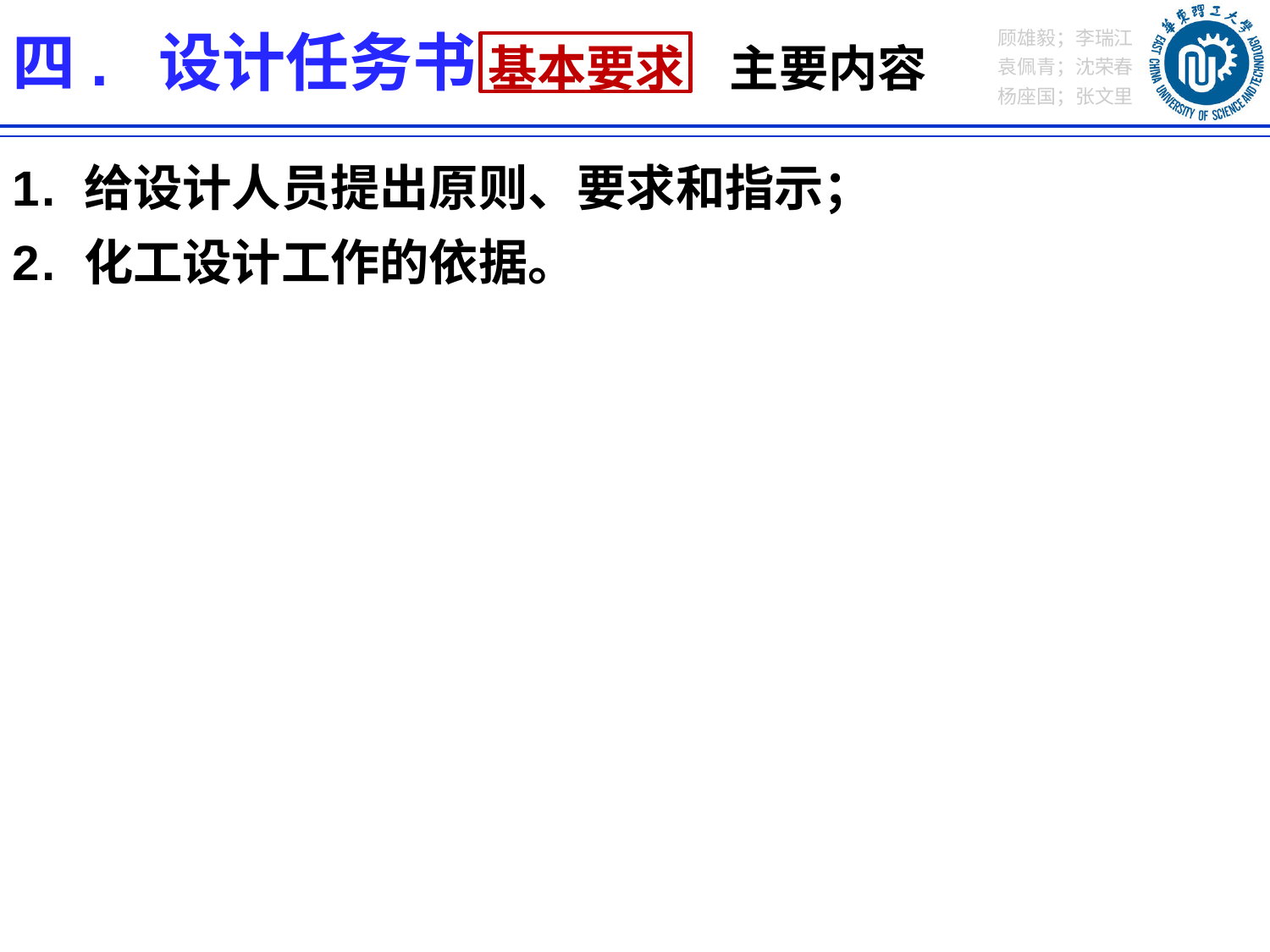

四.  设计任务书
基本要求    主要内容

给设计人员提出原则、要求和指示；
化工设计工作的依据。